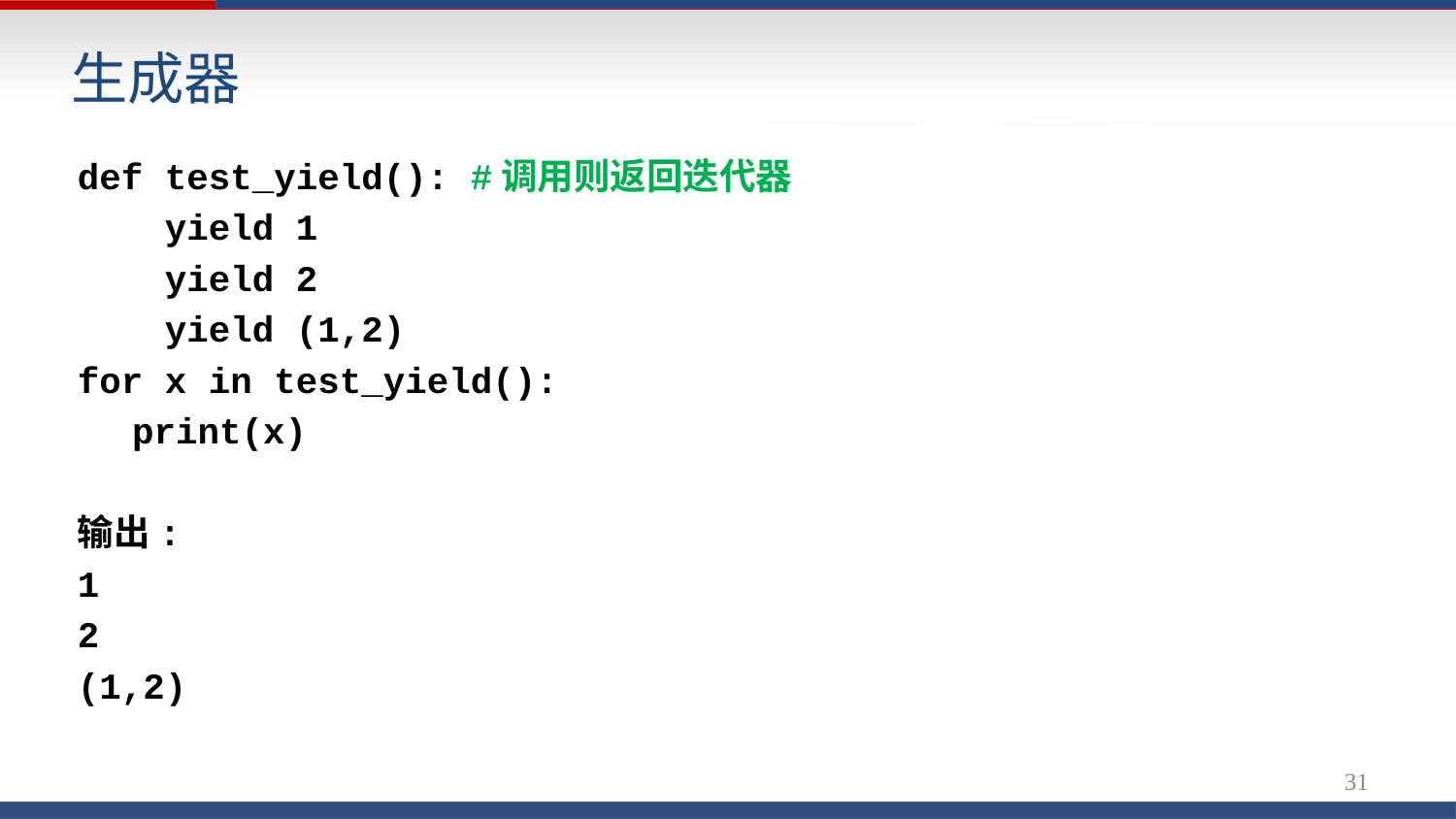

# 生成器
def test_yield(): #调用则返回迭代器
    yield 1
    yield 2
    yield (1,2)
for x in test_yield():
	print(x)

输出:
1
2
(1,2)

31